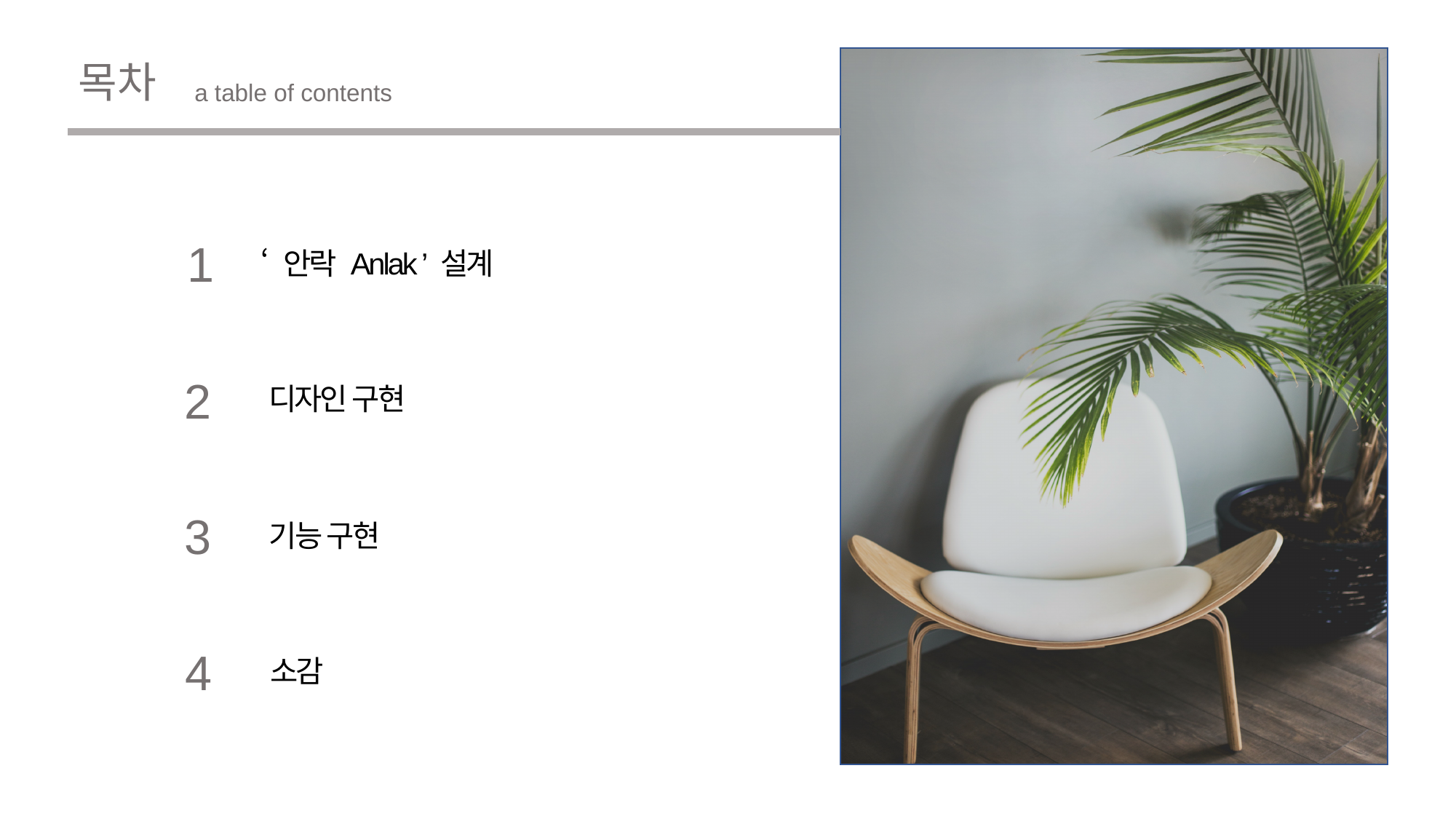

목차
a table of contents
1
 ‘ 안락 Anlak ’ 설계
2
디자인 구현
3
기능 구현
4
소감